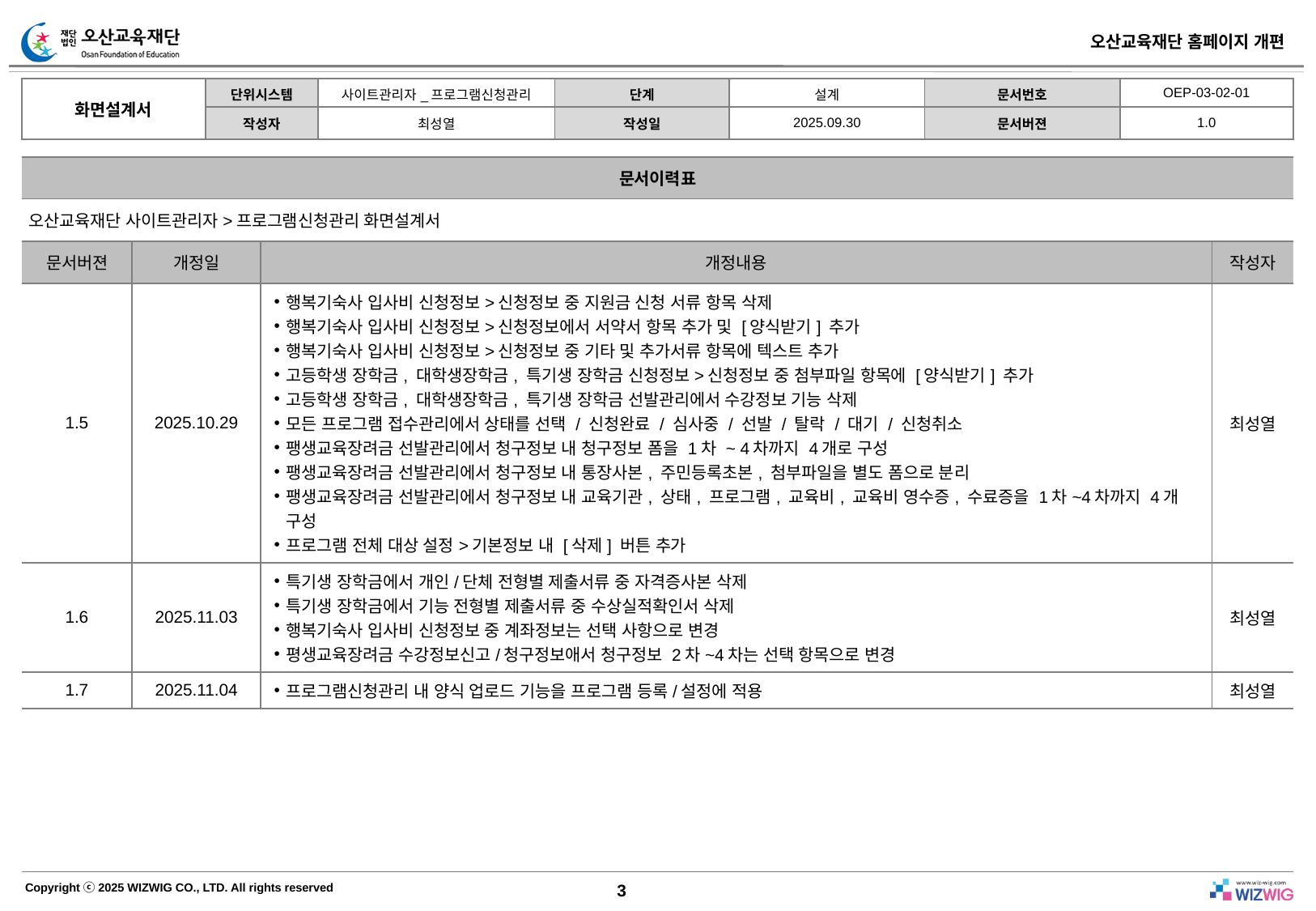

| 문서이력표 |  |  |  |
| --- | --- | --- | --- |
| 오산교육재단 사이트관리자>프로그램신청관리 화면설계서 |  |  |  |
| 문서버젼 | 개정일 | 개정내용 | 작성자 |
| 1.5 | 2025.10.29 | 행복기숙사 입사비 신청정보>신청정보 중 지원금 신청 서류 항목 삭제 행복기숙사 입사비 신청정보>신청정보에서 서약서 항목 추가 및 [양식받기] 추가 행복기숙사 입사비 신청정보>신청정보 중 기타 및 추가서류 항목에 텍스트 추가 고등학생 장학금, 대학생장학금, 특기생 장학금 신청정보>신청정보 중 첨부파일 항목에 [양식받기] 추가 고등학생 장학금, 대학생장학금, 특기생 장학금 선발관리에서 수강정보 기능 삭제 모든 프로그램 접수관리에서 상태를 선택 / 신청완료 / 심사중 / 선발 / 탈락 / 대기 / 신청취소 팽생교육장려금 선발관리에서 청구정보 내 청구정보 폼을 1차 ~ 4차까지 4개로 구성 팽생교육장려금 선발관리에서 청구정보 내 통장사본, 주민등록초본, 첨부파일을 별도 폼으로 분리 팽생교육장려금 선발관리에서 청구정보 내 교육기관, 상태, 프로그램, 교육비, 교육비 영수증, 수료증을 1차~4차까지 4개 구성 프로그램 전체 대상 설정>기본정보 내 [삭제] 버튼 추가 | 최성열 |
| 1.6 | 2025.11.03 | 특기생 장학금에서 개인/단체 전형별 제출서류 중 자격증사본 삭제 특기생 장학금에서 기능 전형별 제출서류 중 수상실적확인서 삭제 행복기숙사 입사비 신청정보 중 계좌정보는 선택 사항으로 변경 평생교육장려금 수강정보신고/청구정보애서 청구정보 2차~4차는 선택 항목으로 변경 | 최성열 |
| 1.7 | 2025.11.04 | 프로그램신청관리 내 양식 업로드 기능을 프로그램 등록/설정에 적용 | 최성열 |